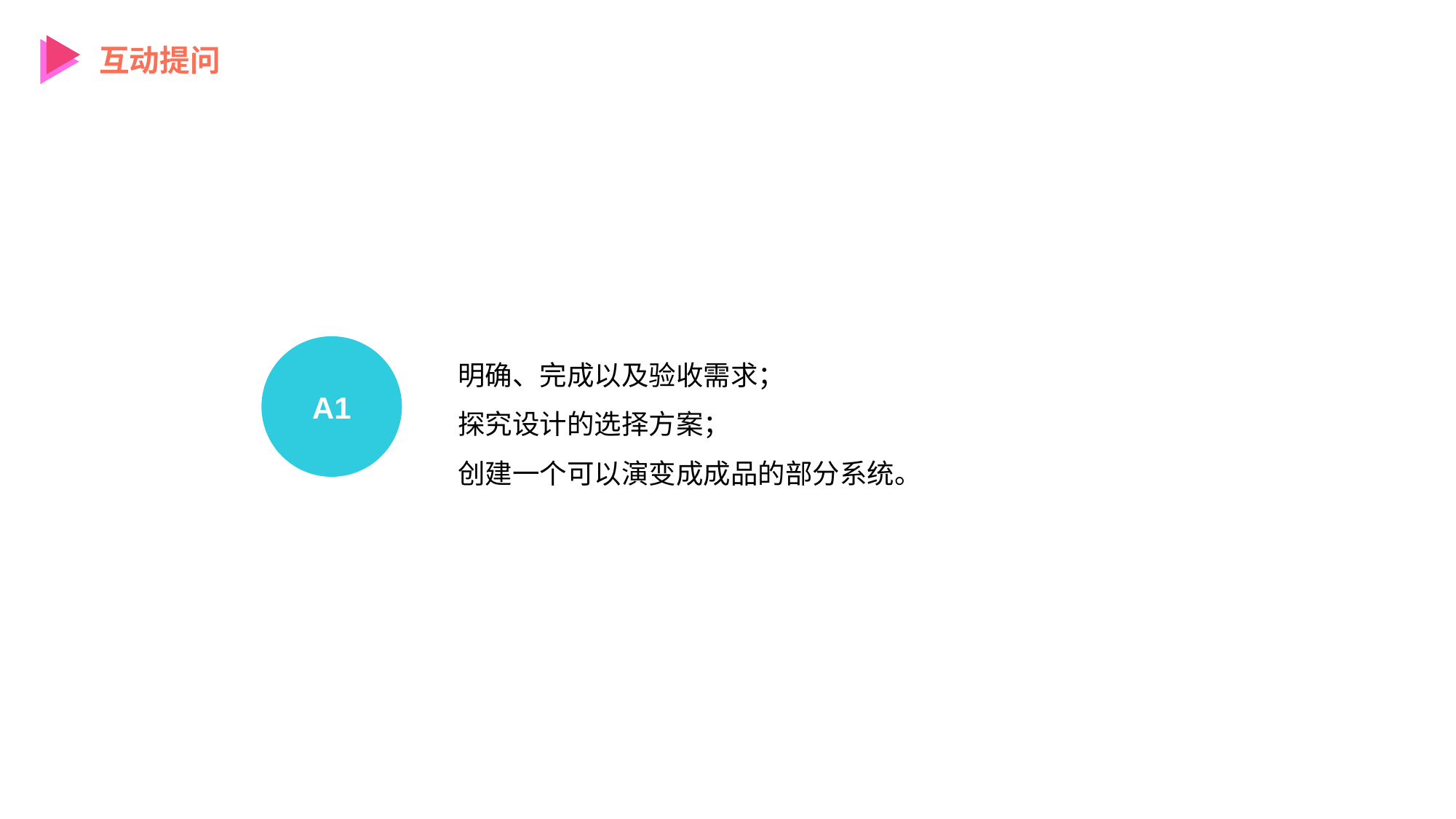

互动提问
A1
明确、完成以及验收需求；
探究设计的选择方案；
创建一个可以演变成成品的部分系统。